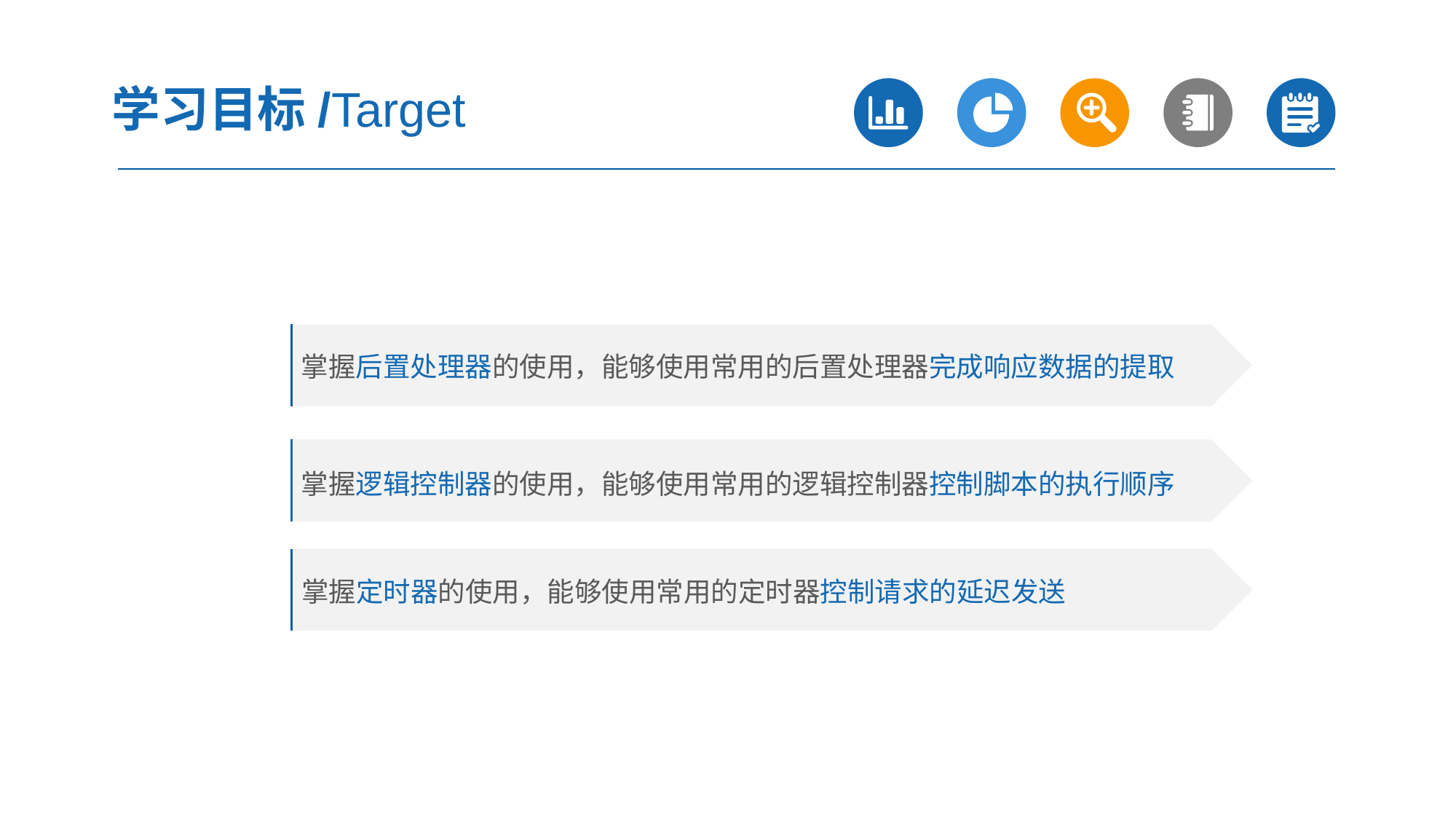

学习目标/Target

掌握后置处理器的使用，能够使用常用的后置处理器完成响应数据的提取

掌握逻辑控制器的使用，能够使用常用的逻辑控制器控制脚本的执行顺序

掌握定时器的使用，能够使用常用的定时器控制请求的延迟发送